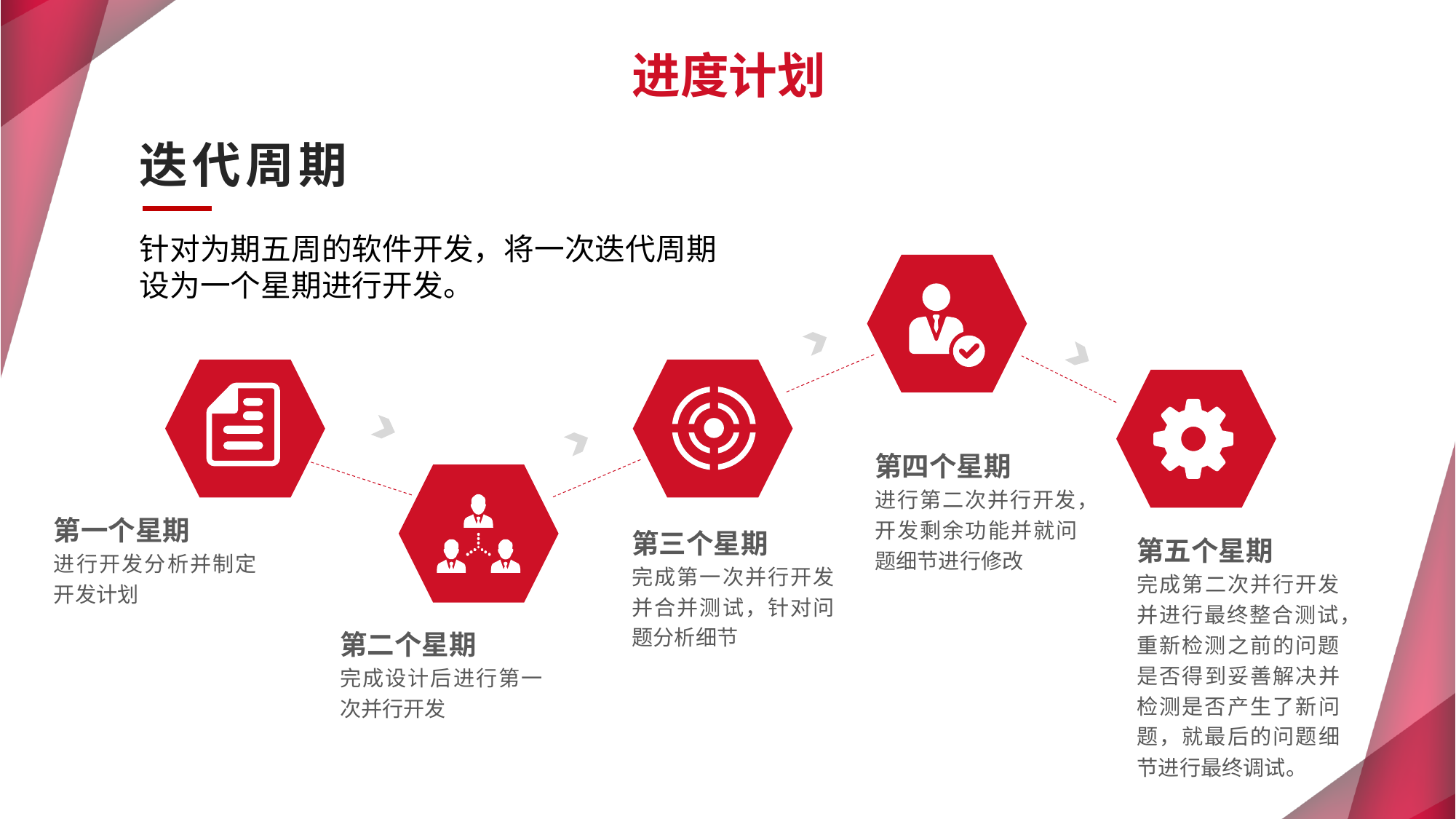

进度计划
迭代周期
针对为期五周的软件开发，将一次迭代周期设为一个星期进行开发。

第四个星期
进行第二次并行开发，开发剩余功能并就问题细节进行修改

第一个星期
进行开发分析并制定开发计划
第三个星期
完成第一次并行开发并合并测试，针对问题分析细节
第五个星期
完成第二次并行开发并进行最终整合测试，重新检测之前的问题是否得到妥善解决并检测是否产生了新问题，就最后的问题细节进行最终调试。
第二个星期
完成设计后进行第一次并行开发